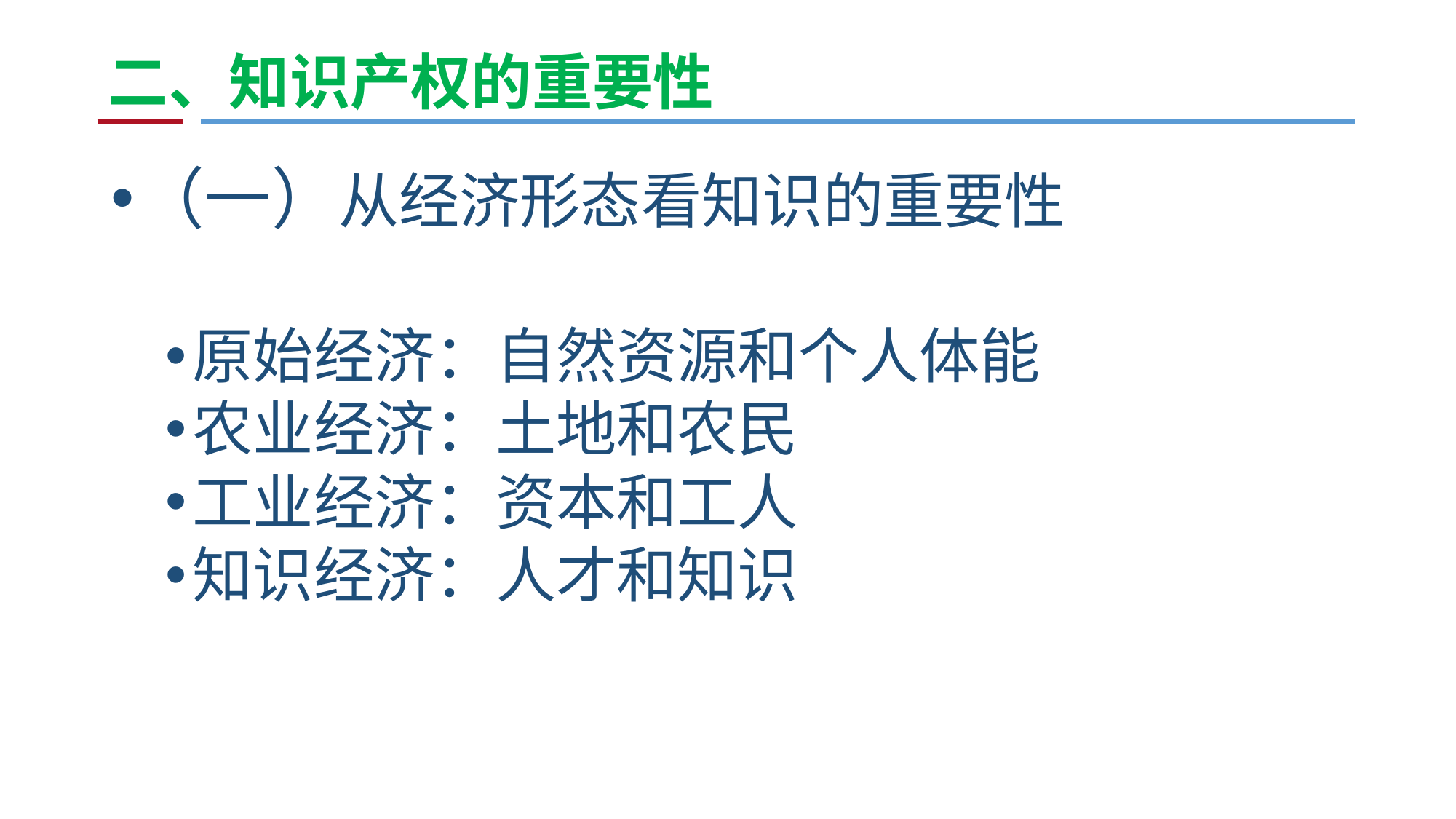

# 二、知识产权的重要性
（一）从经济形态看知识的重要性

原始经济：自然资源和个人体能
农业经济：土地和农民
工业经济：资本和工人
知识经济：人才和知识